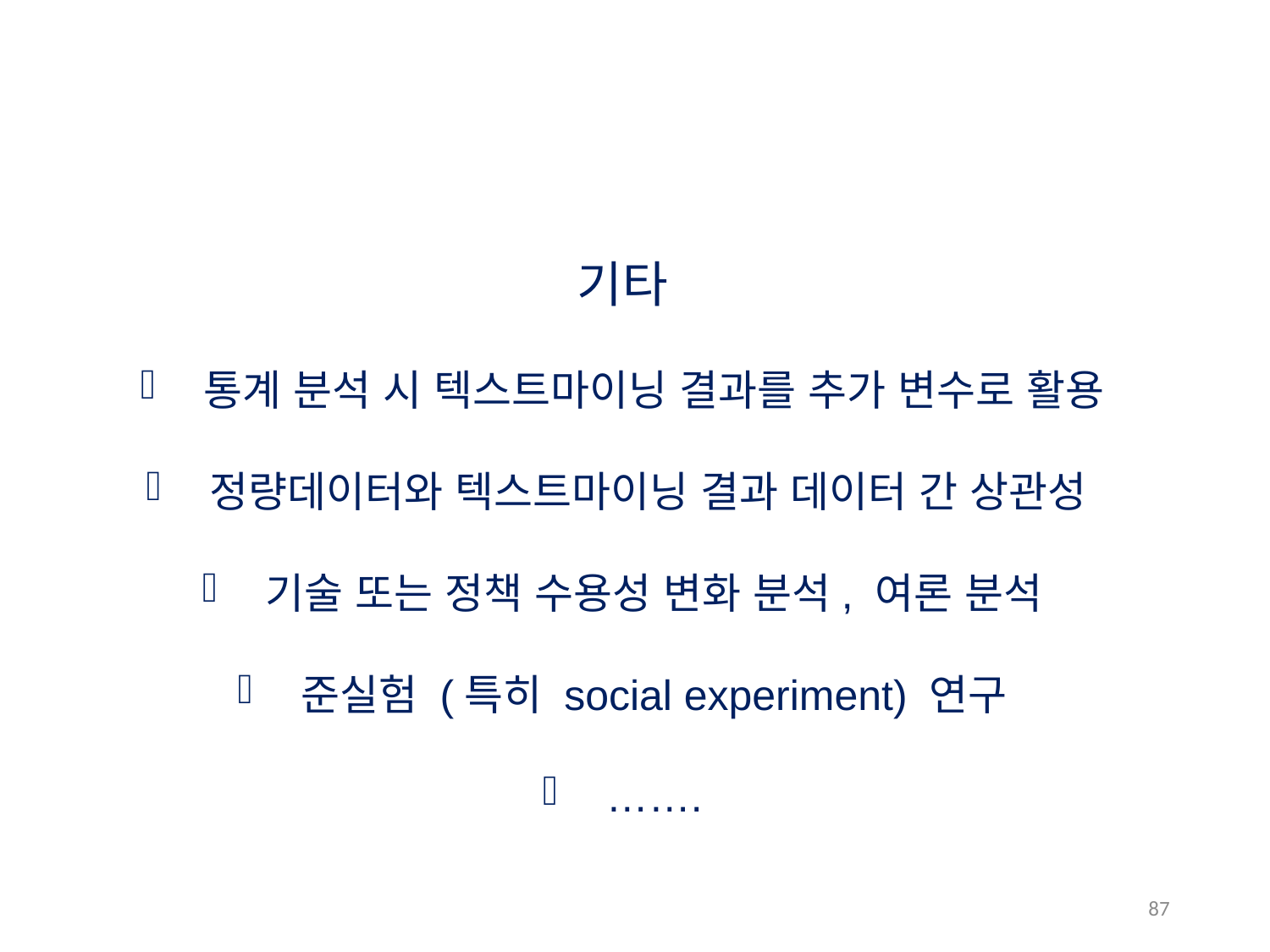

기타
통계 분석 시 텍스트마이닝 결과를 추가 변수로 활용
정량데이터와 텍스트마이닝 결과 데이터 간 상관성
기술 또는 정책 수용성 변화 분석, 여론 분석
준실험 (특히 social experiment) 연구
…….

87